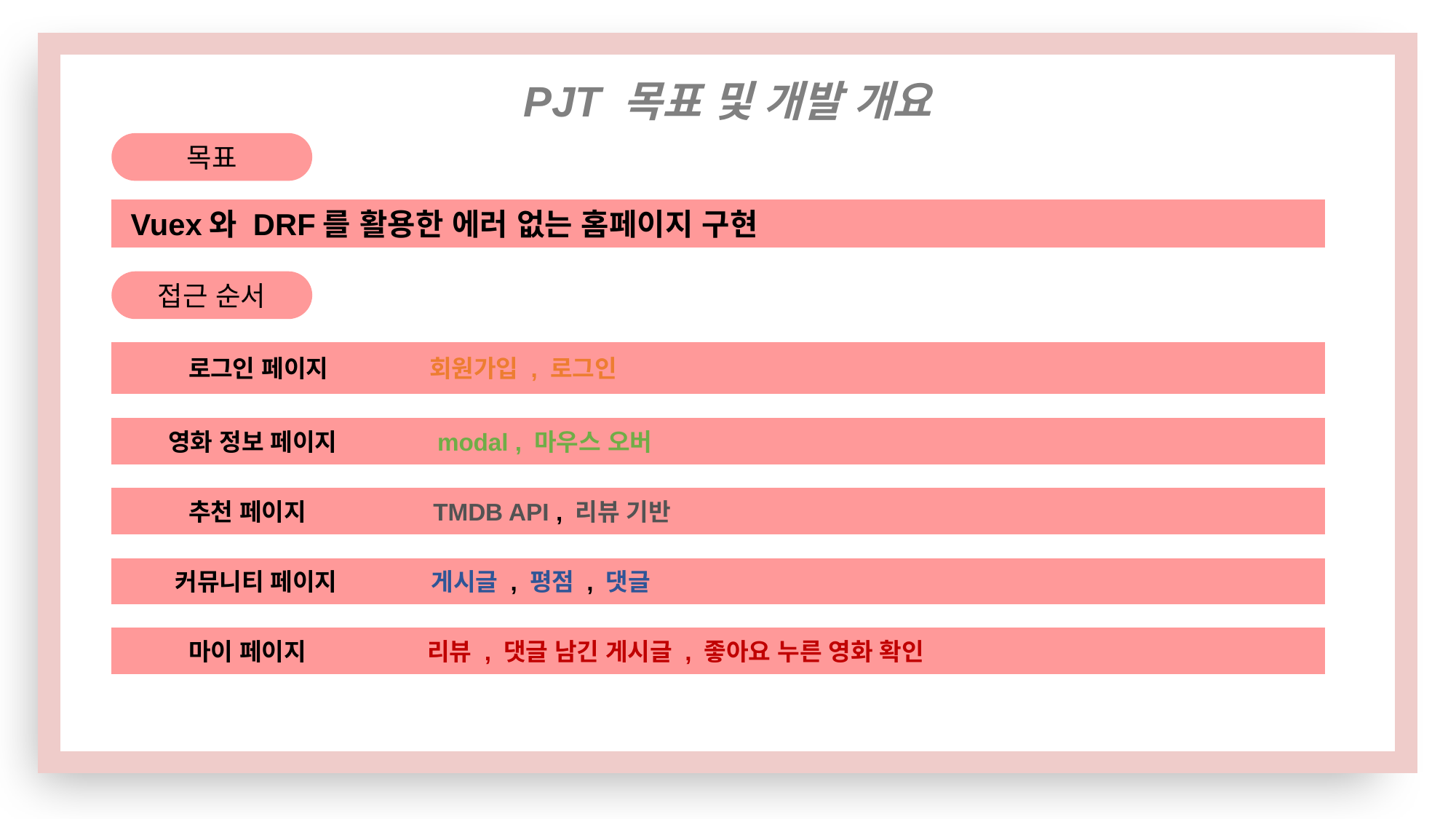

PJT 목표 및 개발 개요
#
목표
 Vuex와 DRF를 활용한 에러 없는 홈페이지 구현

접근 순서
         로그인 페이지               회원가입 , 로그인
      영화 정보 페이지              modal , 마우스 오버
         추천 페이지                  TMDB API , 리뷰 기반
       커뮤니티 페이지              게시글 , 평점 , 댓글
         마이 페이지                  리뷰 , 댓글 남긴 게시글 , 좋아요 누른 영화 확인